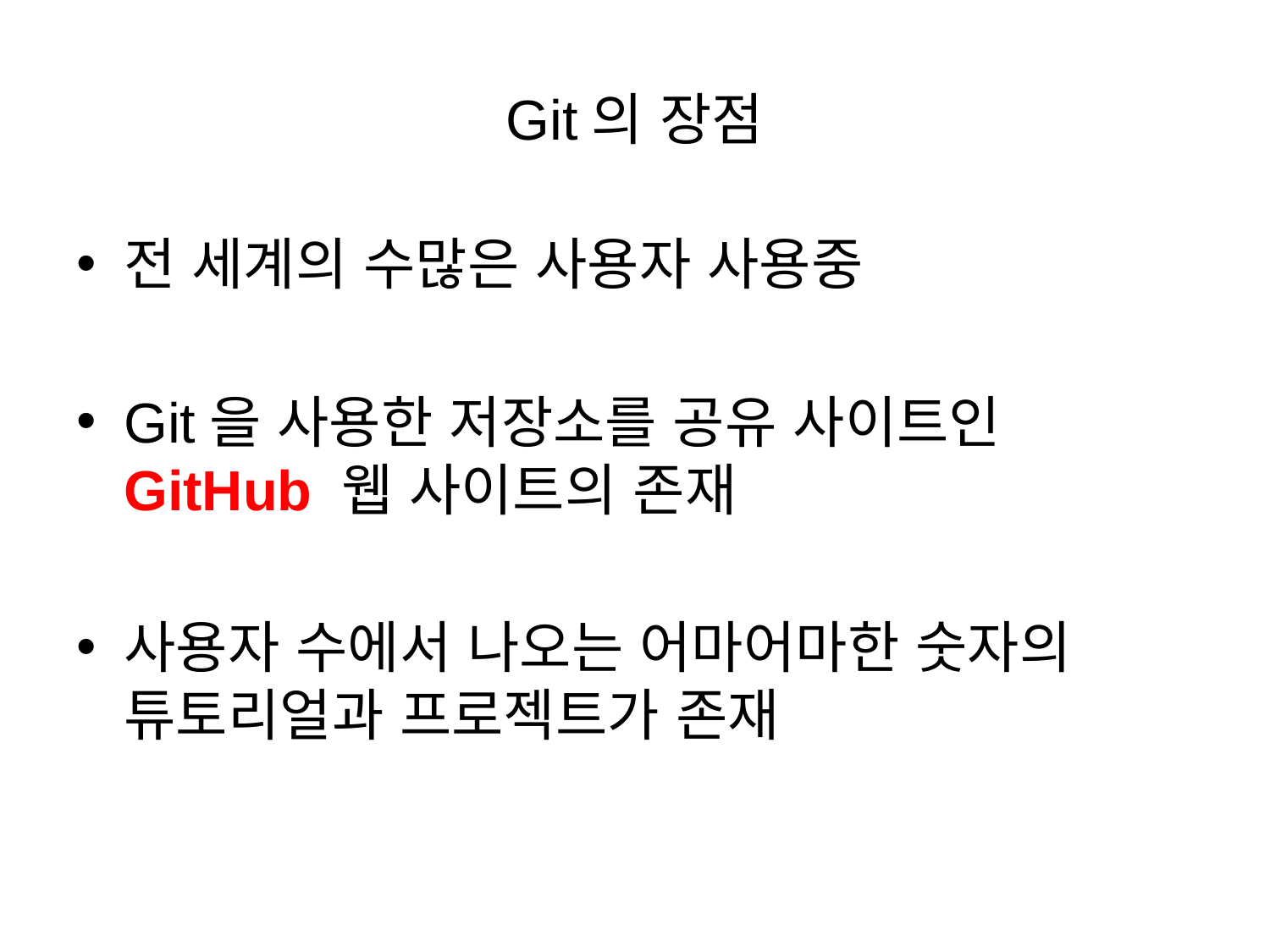

# Git의 장점
전 세계의 수많은 사용자 사용중

Git을 사용한 저장소를 공유 사이트인 GitHub 웹 사이트의 존재

사용자 수에서 나오는 어마어마한 숫자의 튜토리얼과 프로젝트가 존재